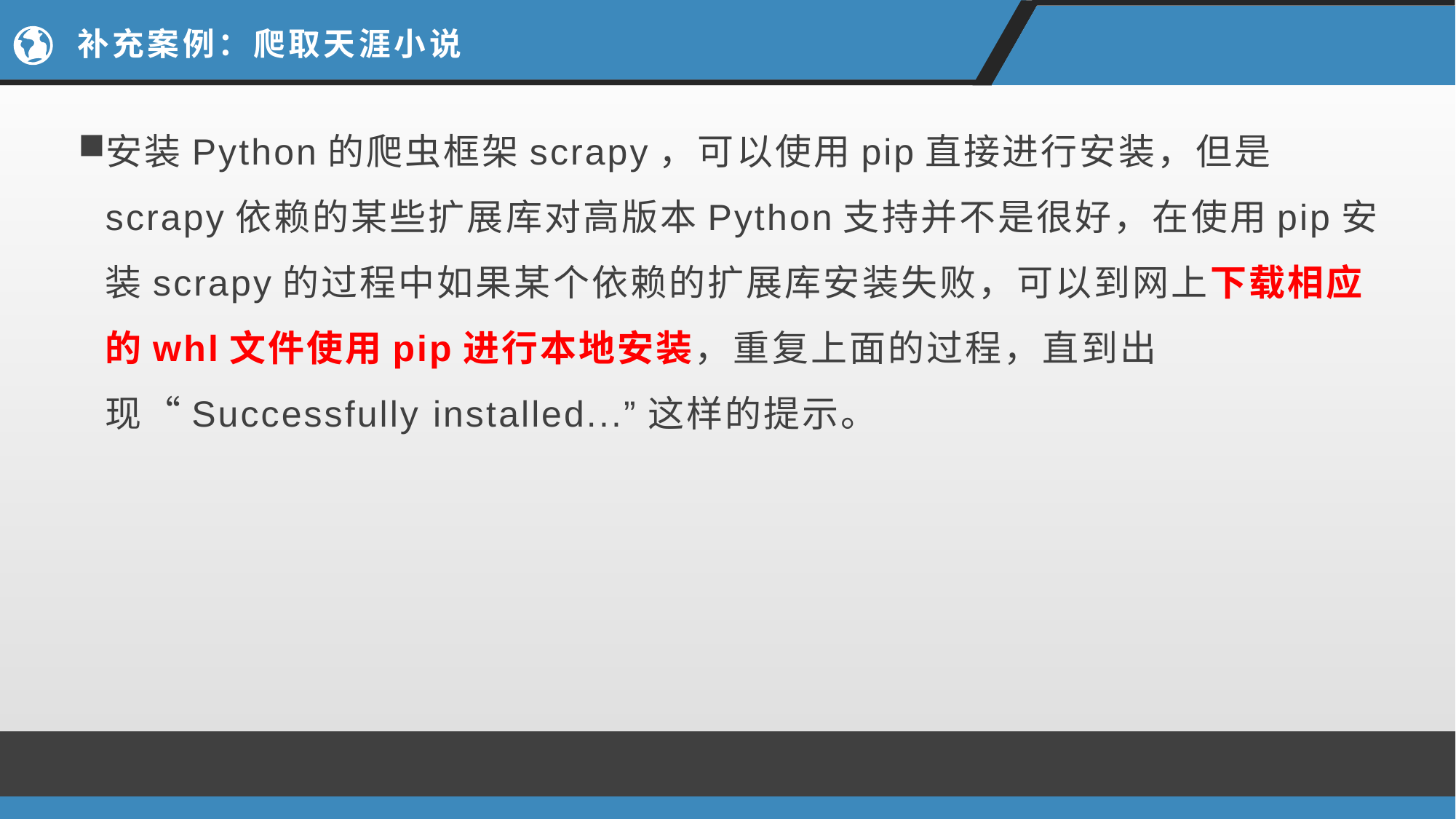

# 补充案例：爬取天涯小说

安装Python的爬虫框架scrapy，可以使用pip直接进行安装，但是scrapy依赖的某些扩展库对高版本Python支持并不是很好，在使用pip安装scrapy的过程中如果某个依赖的扩展库安装失败，可以到网上下载相应的whl文件使用pip进行本地安装，重复上面的过程，直到出现“Successfully installed...”这样的提示。